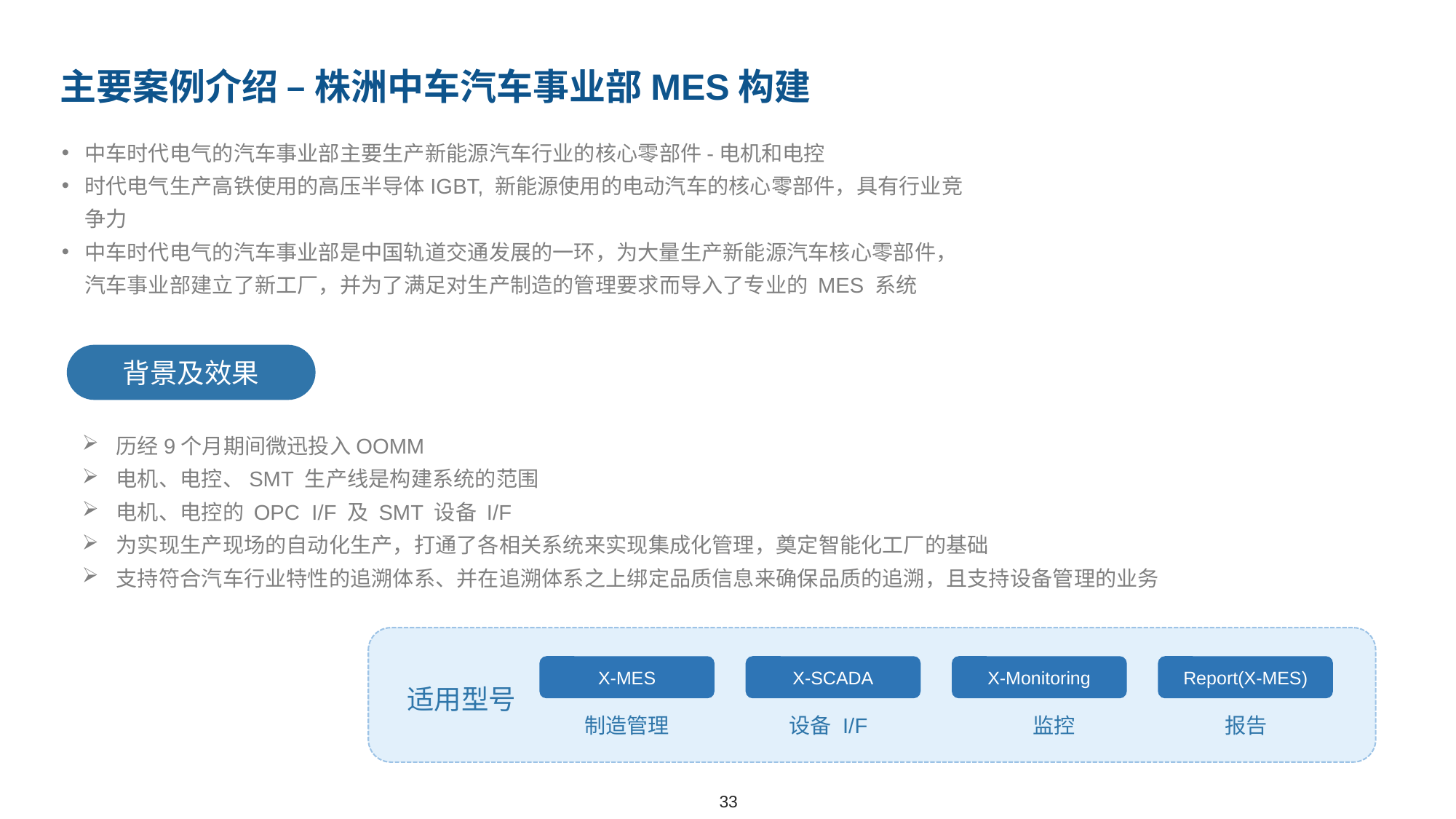

主要案例介绍 – 株洲中车汽车事业部MES构建
中车时代电气的汽车事业部主要生产新能源汽车行业的核心零部件-电机和电控
时代电气生产高铁使用的高压半导体IGBT, 新能源使用的电动汽车的核心零部件，具有行业竞争力
中车时代电气的汽车事业部是中国轨道交通发展的一环，为大量生产新能源汽车核心零部件，汽车事业部建立了新工厂，并为了满足对生产制造的管理要求而导入了专业的 MES 系统
背景及效果
历经9个月期间微迅投入OOMM
电机、电控、SMT 生产线是构建系统的范围
电机、电控的 OPC  I/F 及 SMT 设备 I/F
为实现生产现场的自动化生产，打通了各相关系统来实现集成化管理，奠定智能化工厂的基础
支持符合汽车行业特性的追溯体系、并在追溯体系之上绑定品质信息来确保品质的追溯，且支持设备管理的业务

X-MES

X-SCADA

X-Monitoring

Report(X-MES)
适用型号
制造管理
设备 I/F
监控
报告